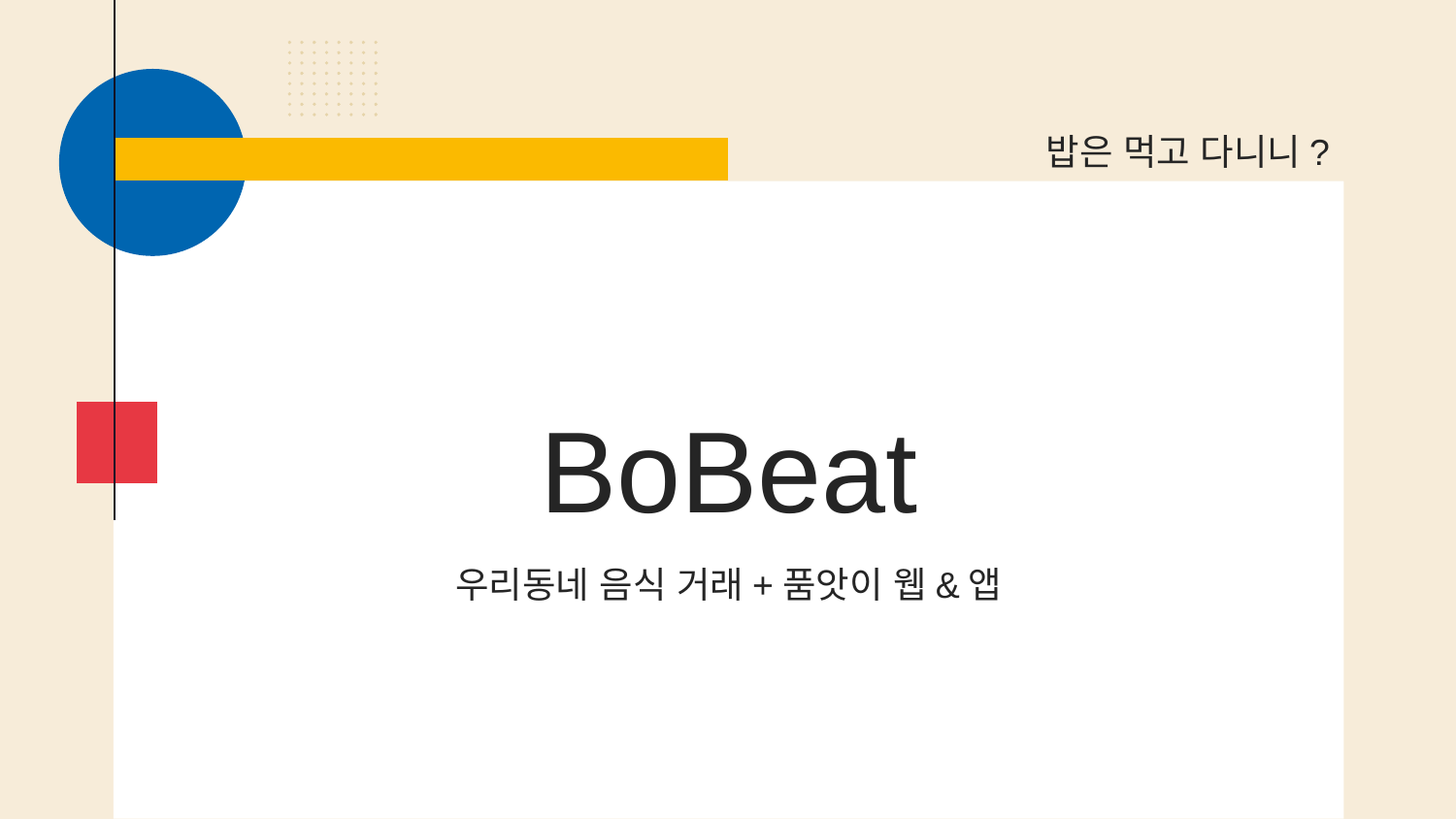

밥은 먹고 다니니?
# BoBeat

우리동네 음식 거래+품앗이 웹&앱